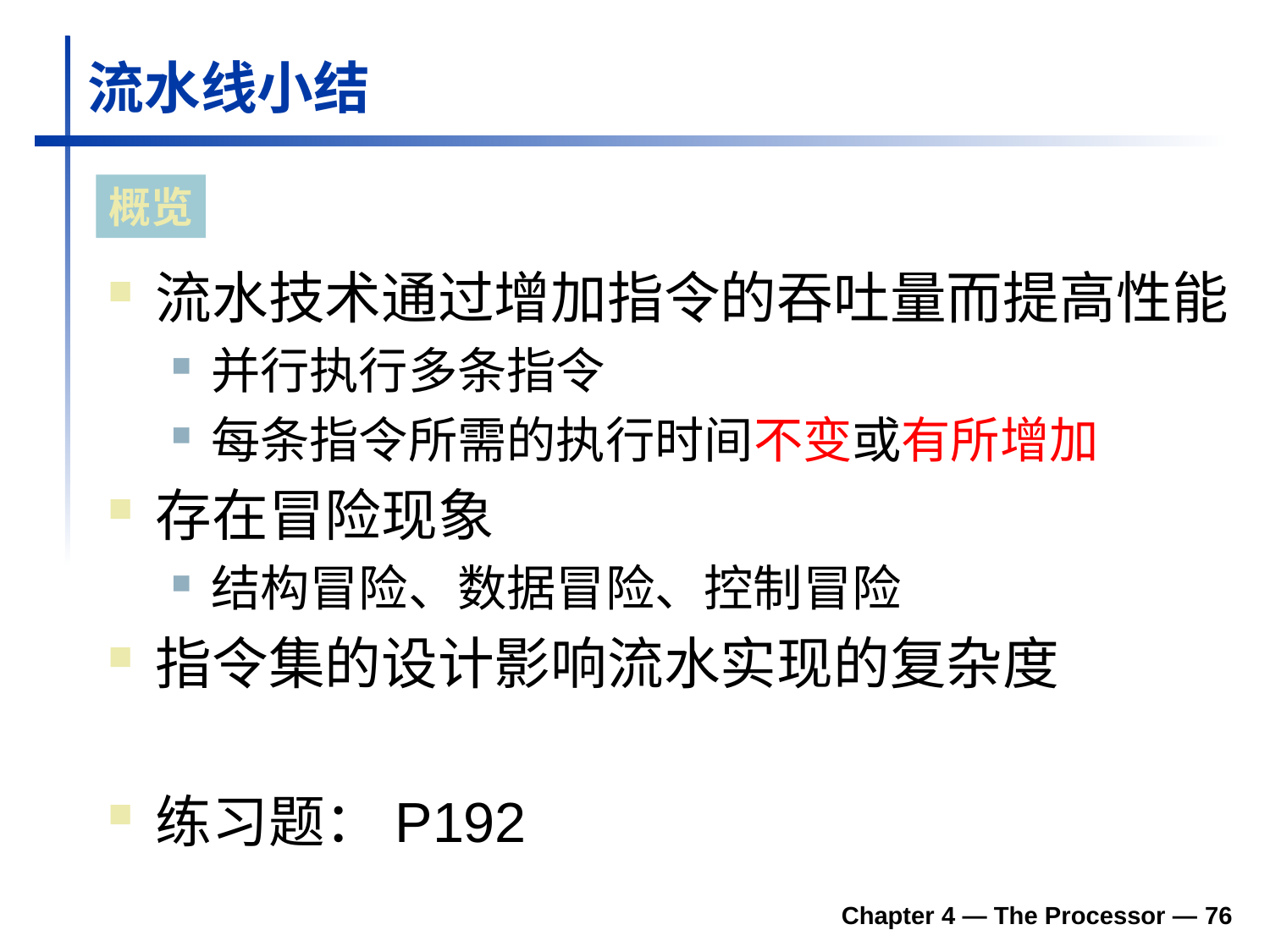

# 流水线小结
概览
流水技术通过增加指令的吞吐量而提高性能
并行执行多条指令
每条指令所需的执行时间不变或有所增加
存在冒险现象
结构冒险、数据冒险、控制冒险
指令集的设计影响流水实现的复杂度

练习题：P192
Chapter 4 — The Processor — 76